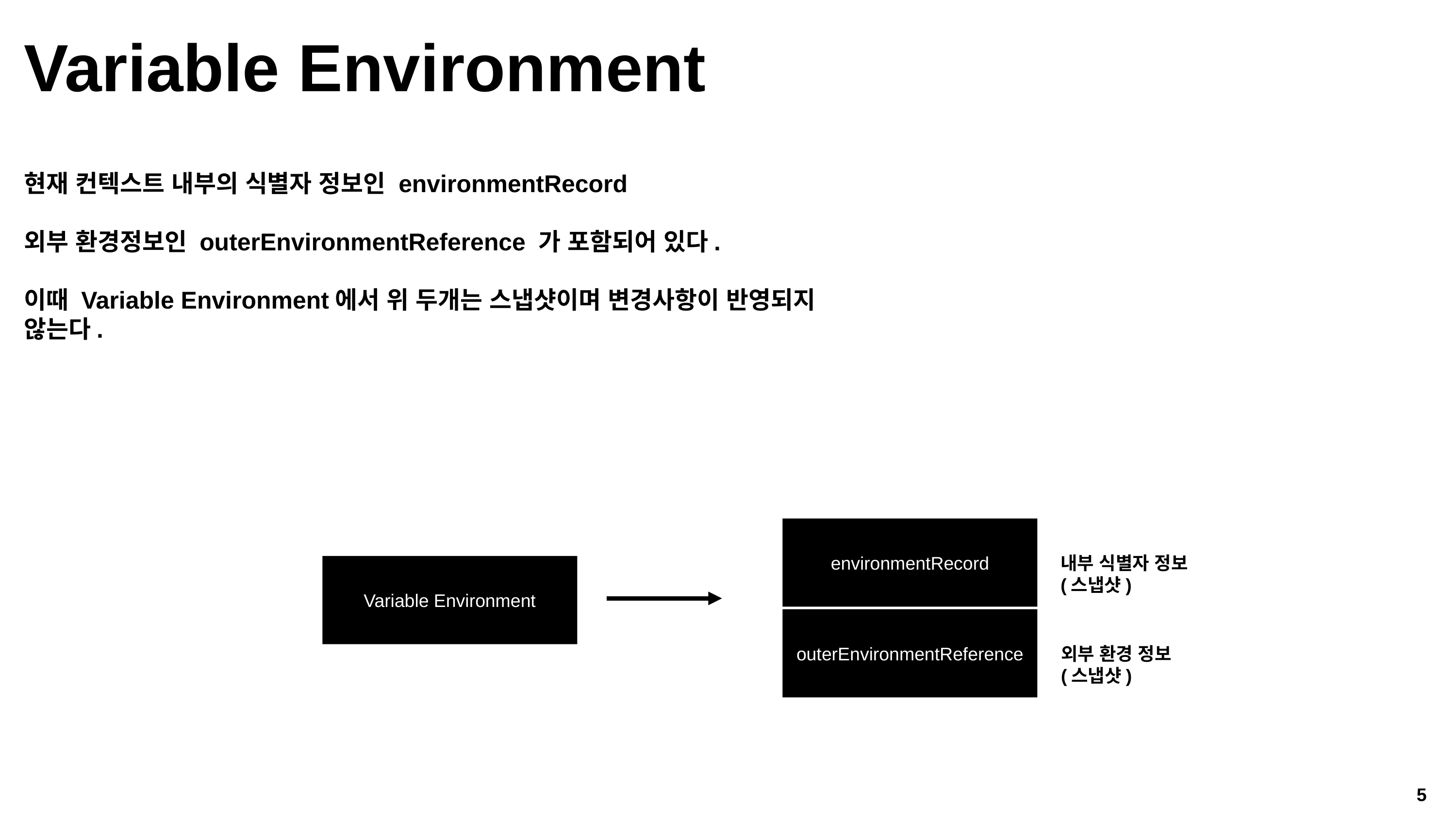

Variable Environment
현재 컨텍스트 내부의 식별자 정보인 environmentRecord

외부 환경정보인 outerEnvironmentReference 가 포함되어 있다.

이때 Variable Environment에서 위 두개는 스냅샷이며 변경사항이 반영되지 않는다.
environmentRecord
내부 식별자 정보
(스냅샷)
Variable Environment
outerEnvironmentReference
외부 환경 정보
(스냅샷)

5